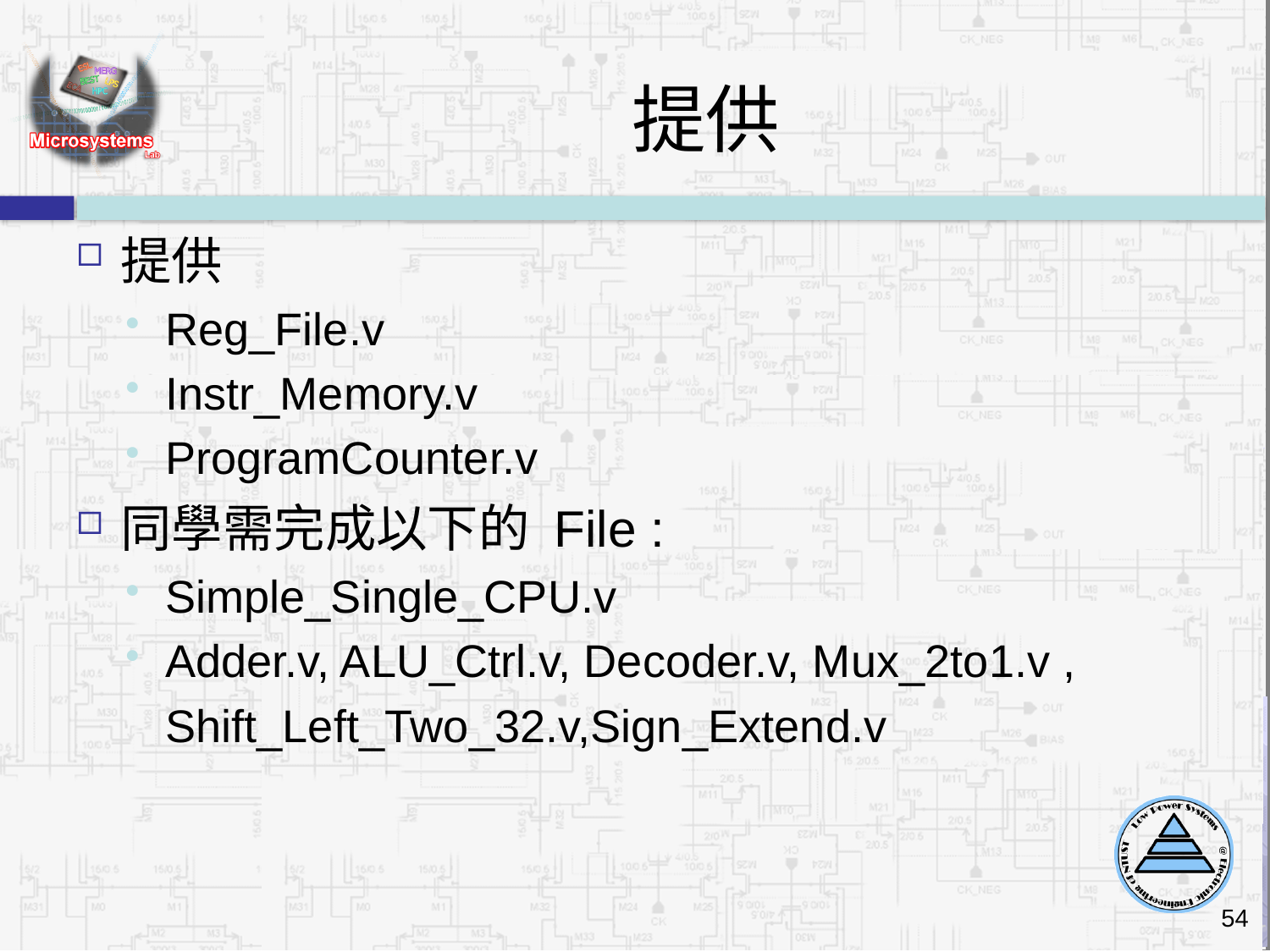

# 提供
提供
Reg_File.v
Instr_Memory.v
ProgramCounter.v
同學需完成以下的 File :
Simple_Single_CPU.v
Adder.v, ALU_Ctrl.v, Decoder.v, Mux_2to1.v ,
   Shift_Left_Two_32.v,Sign_Extend.v
54